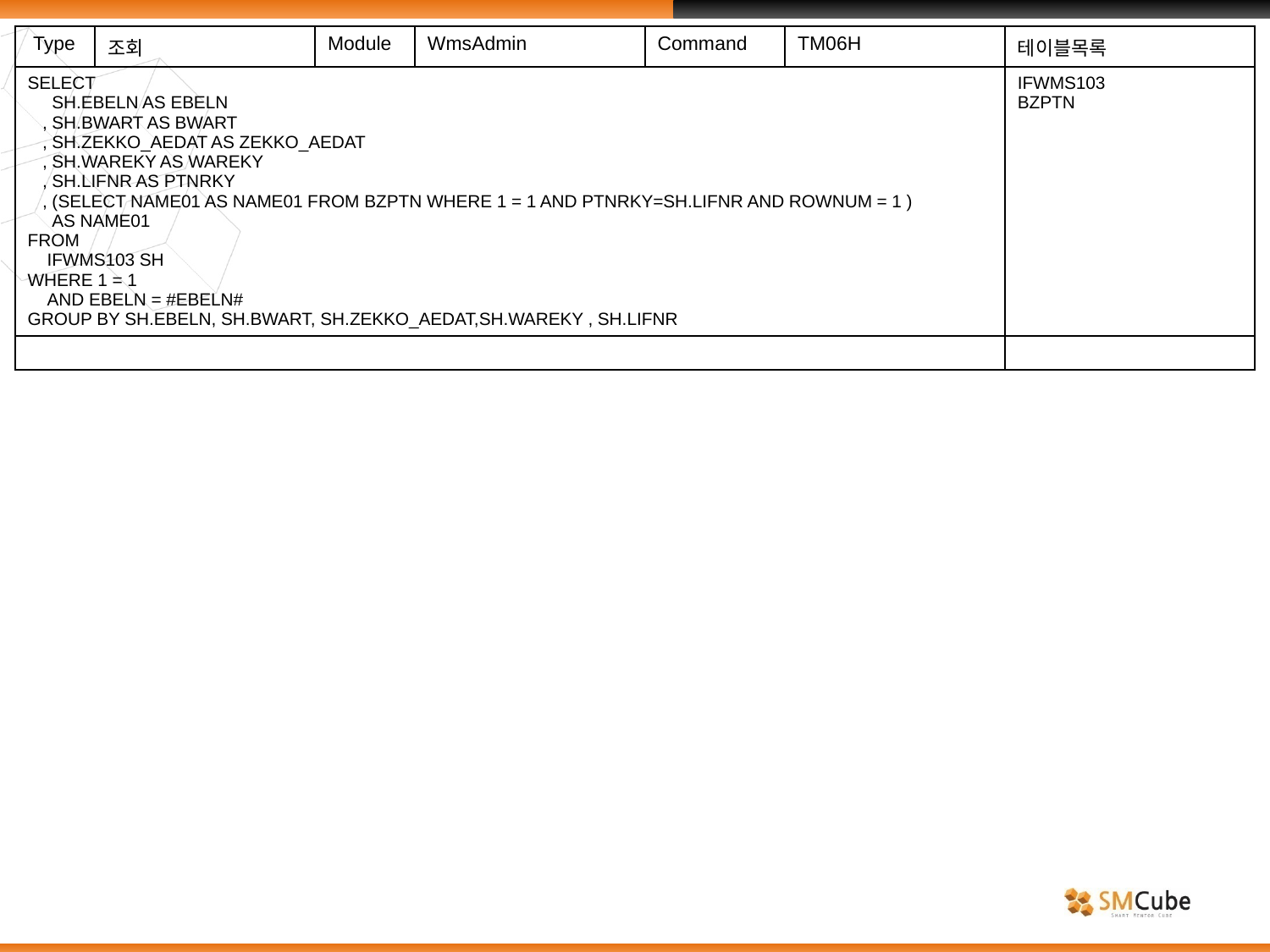

| Type | 조회 | Module | WmsAdmin | Command | TM06H | 테이블목록 |
| --- | --- | --- | --- | --- | --- | --- |
| SELECT SH.EBELN AS EBELN , SH.BWART AS BWART , SH.ZEKKO\_AEDAT AS ZEKKO\_AEDAT , SH.WAREKY AS WAREKY , SH.LIFNR AS PTNRKY , (SELECT NAME01 AS NAME01 FROM BZPTN WHERE 1 = 1 AND PTNRKY=SH.LIFNR AND ROWNUM = 1 ) AS NAME01 FROM IFWMS103 SH WHERE 1 = 1 AND EBELN = #EBELN# GROUP BY SH.EBELN, SH.BWART, SH.ZEKKO\_AEDAT,SH.WAREKY , SH.LIFNR |  |  |  |  |  | IFWMS103 BZPTN |
|  |  |  |  |  |  |  |